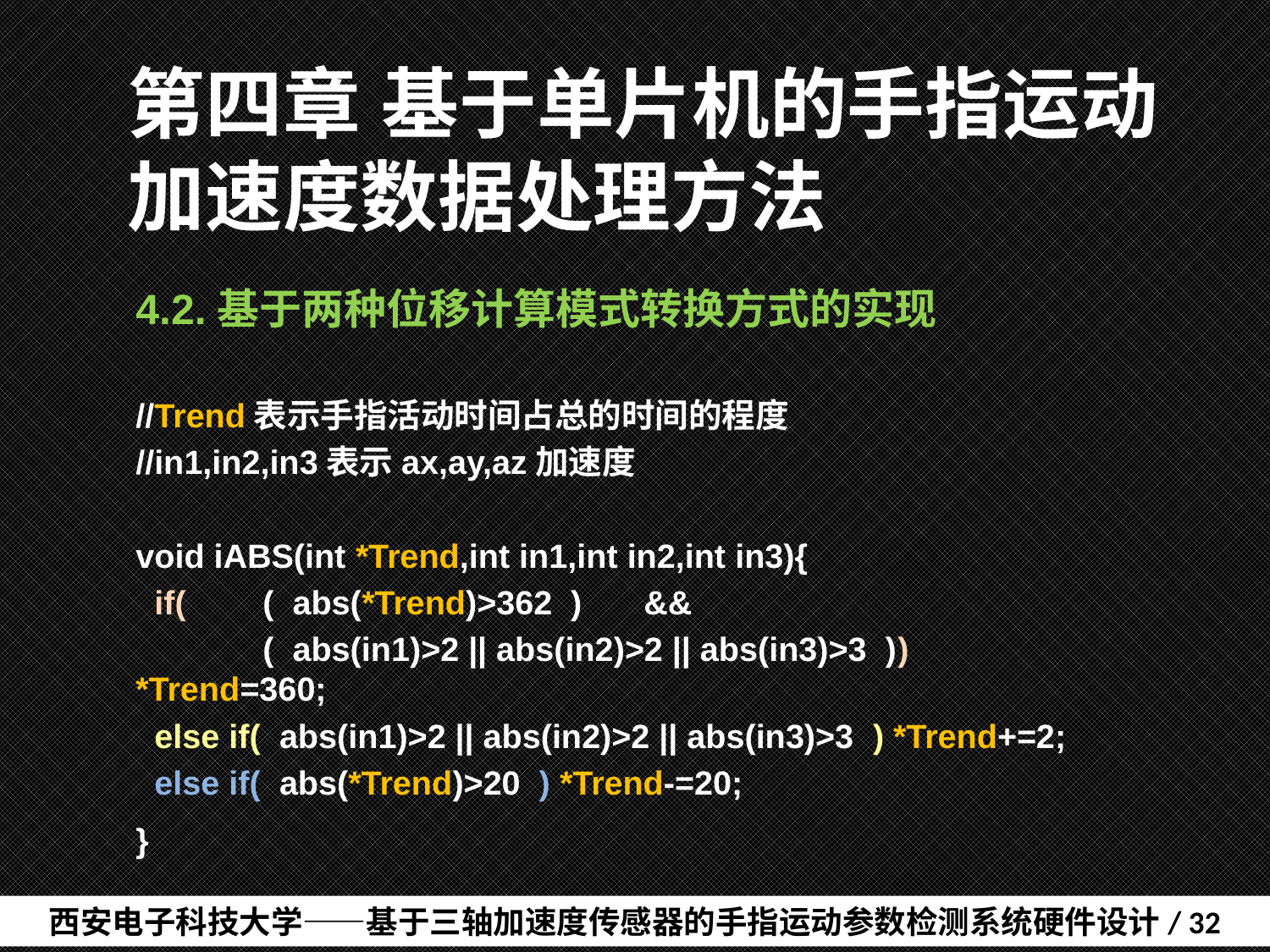

# 第四章	基于单片机的手指运动加速度数据处理方法
4.2.基于两种位移计算模式转换方式的实现

//Trend表示手指活动时间占总的时间的程度
//in1,in2,in3表示ax,ay,az加速度

void iABS(int *Trend,int in1,int in2,int in3){
  if(	(  abs(*Trend)>362  )	&&
	(  abs(in1)>2 || abs(in2)>2 || abs(in3)>3  )	) 	*Trend=360;
  else if(  abs(in1)>2 || abs(in2)>2 || abs(in3)>3  ) *Trend+=2;
  else if(  abs(*Trend)>20  ) *Trend-=20;
}

西安电子科技大学——基于三轴加速度传感器的手指运动参数检测系统硬件设计/ 32